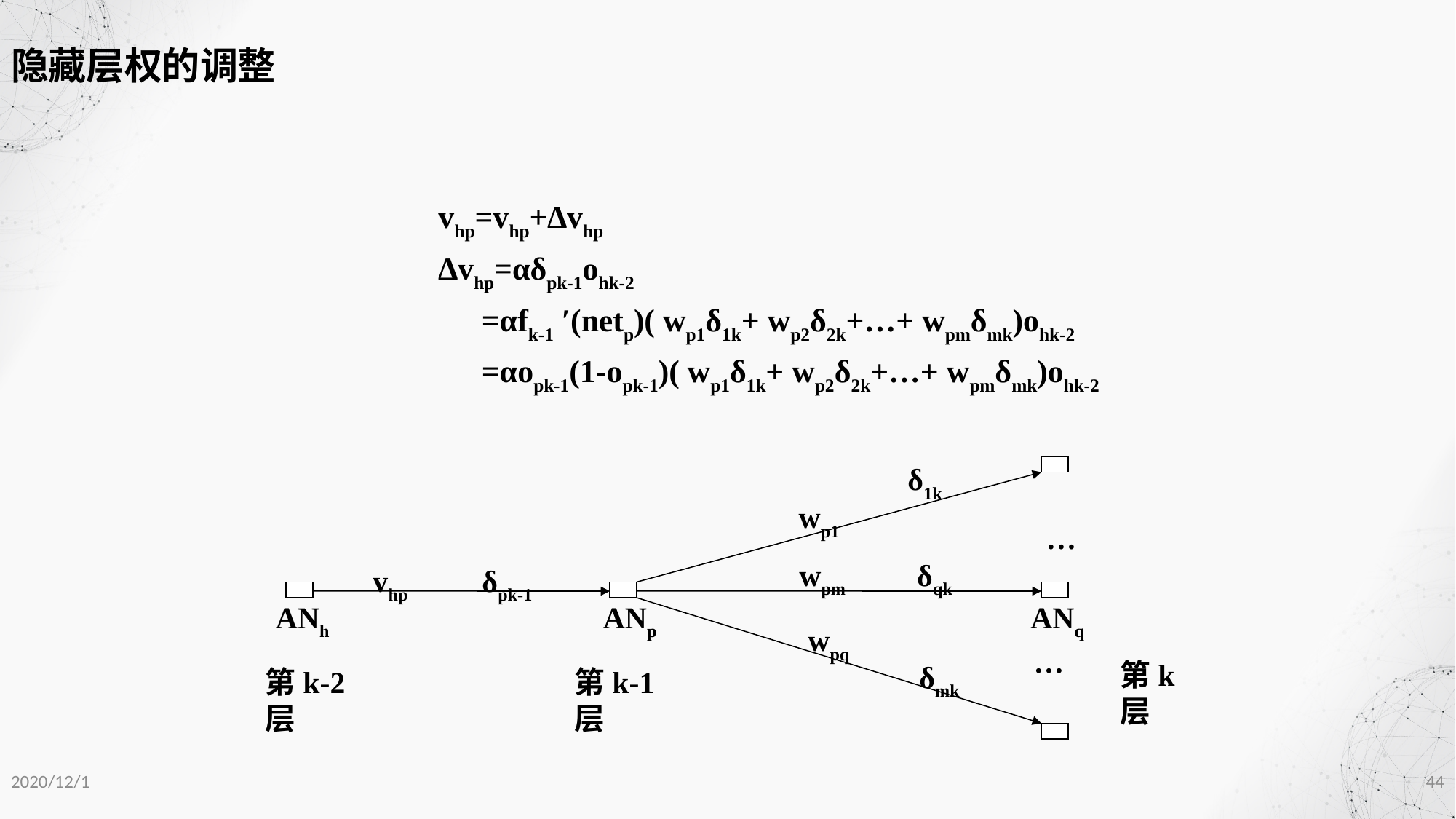

隐藏层权的调整
vhp=vhp+∆vhp
∆vhp=αδpk-1ohk-2
 	=αfk-1 ′(netp)( wp1δ1k+ wp2δ2k+…+ wpmδmk)ohk-2
	=αopk-1(1-opk-1)( wp1δ1k+ wp2δ2k+…+ wpmδmk)ohk-2
δ1k

wp1
…
wpm
δqk
vhp	δpk-1
ANh
ANp
ANq
wpq
…
第k层
δmk
第k-2层
第k-1层
2020/12/1
44